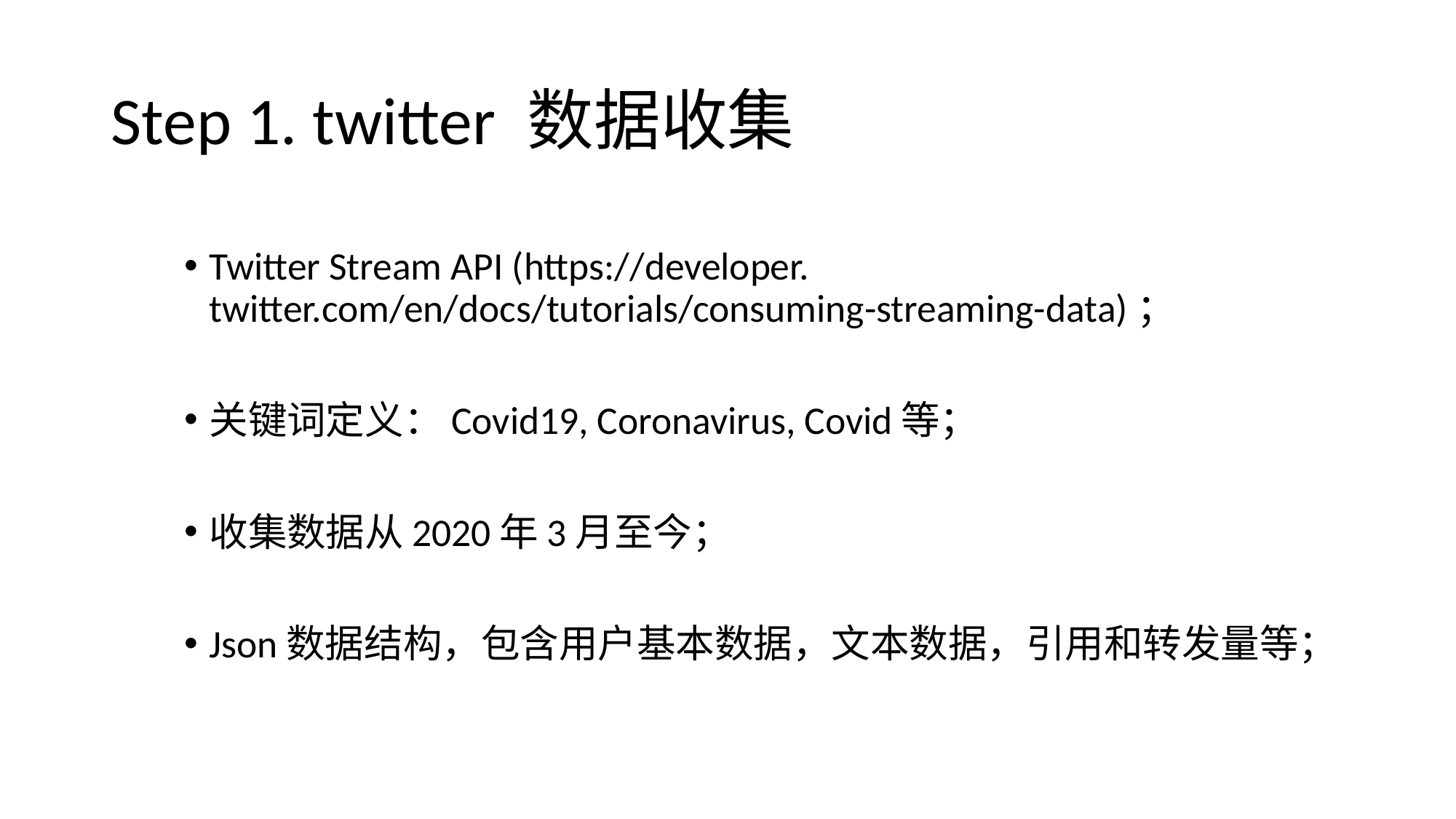

# Step 1. twitter 数据收集
Twitter Stream API (https://developer. twitter.com/en/docs/tutorials/consuming-streaming-data)；

关键词定义：Covid19, Coronavirus, Covid等；

收集数据从2020年3月至今；

Json数据结构，包含用户基本数据，文本数据，引用和转发量等；